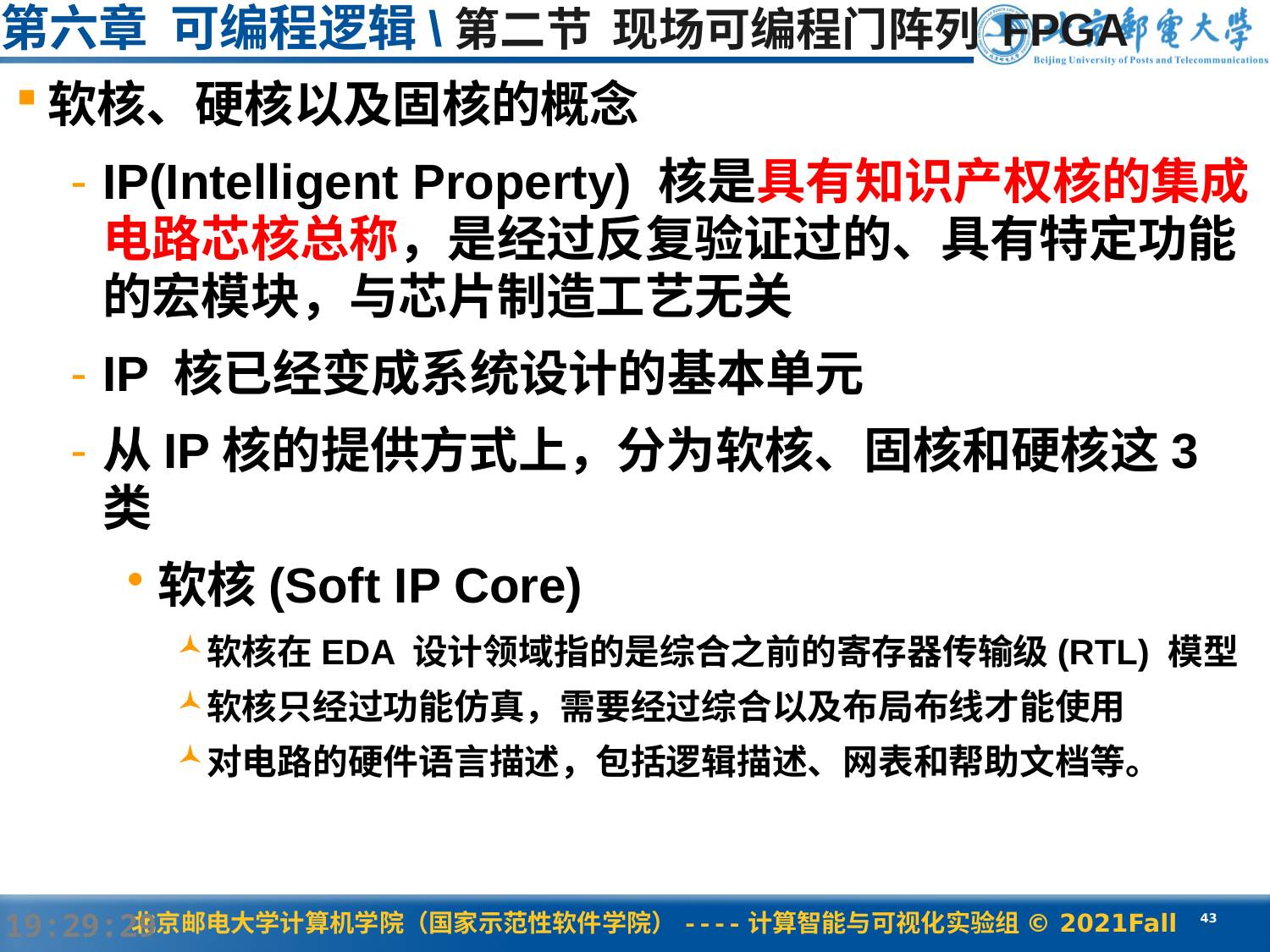

# 第六章  可编程逻辑\第二节  现场可编程门阵列 FPGA
软核、硬核以及固核的概念
IP(Intelligent Property) 核是具有知识产权核的集成电路芯核总称，是经过反复验证过的、具有特定功能的宏模块，与芯片制造工艺无关
IP 核已经变成系统设计的基本单元
从IP核的提供方式上，分为软核、固核和硬核这3类
软核(Soft IP Core)
软核在EDA 设计领域指的是综合之前的寄存器传输级(RTL) 模型
软核只经过功能仿真，需要经过综合以及布局布线才能使用
对电路的硬件语言描述，包括逻辑描述、网表和帮助文档等。